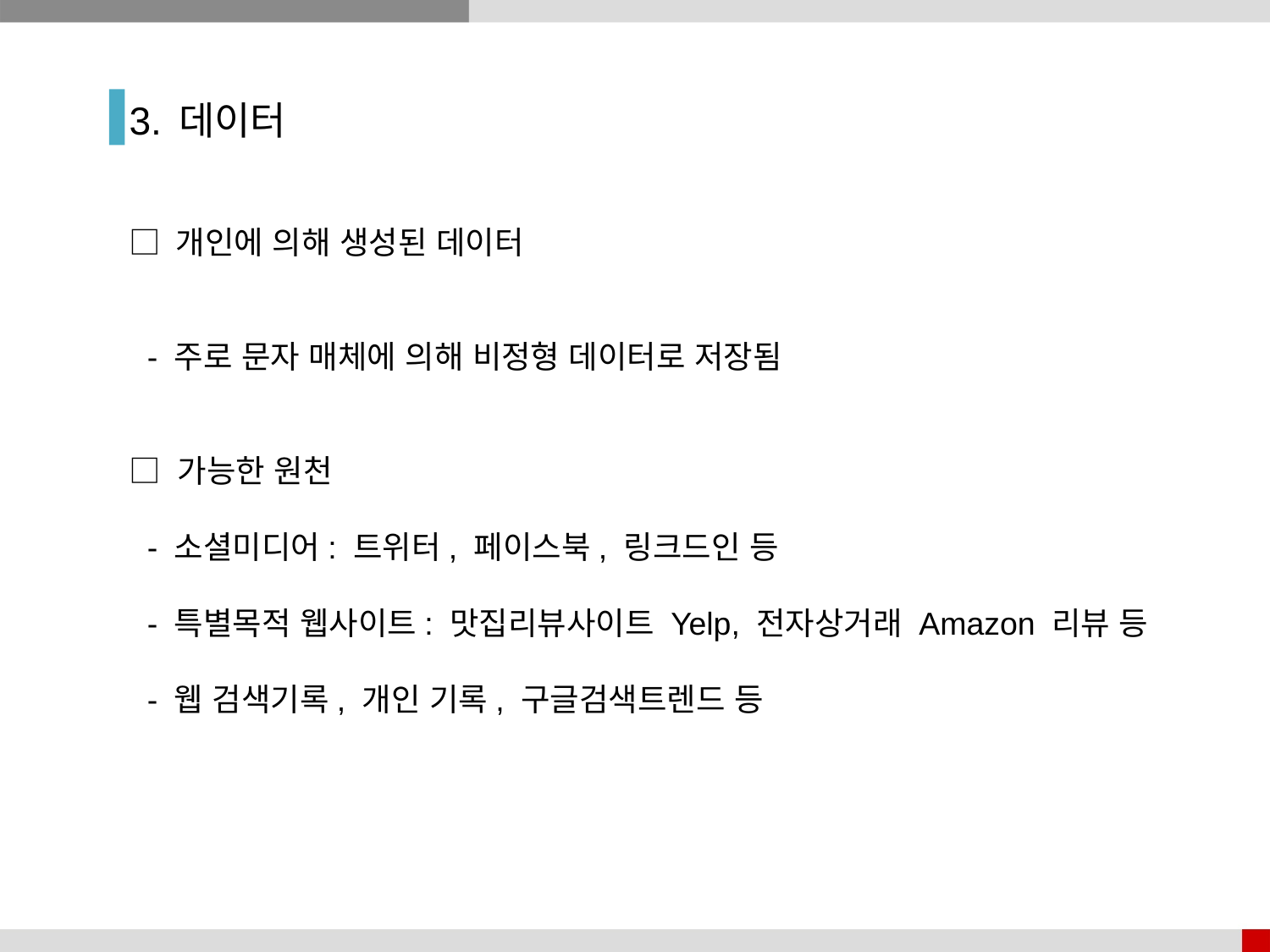

3. 데이터

□ 개인에 의해 생성된 데이터

  - 주로 문자 매체에 의해 비정형 데이터로 저장됨

□ 가능한 원천

  - 소셜미디어: 트위터, 페이스북, 링크드인 등

  - 특별목적 웹사이트: 맛집리뷰사이트 Yelp, 전자상거래 Amazon 리뷰 등

  - 웹 검색기록, 개인 기록, 구글검색트렌드 등